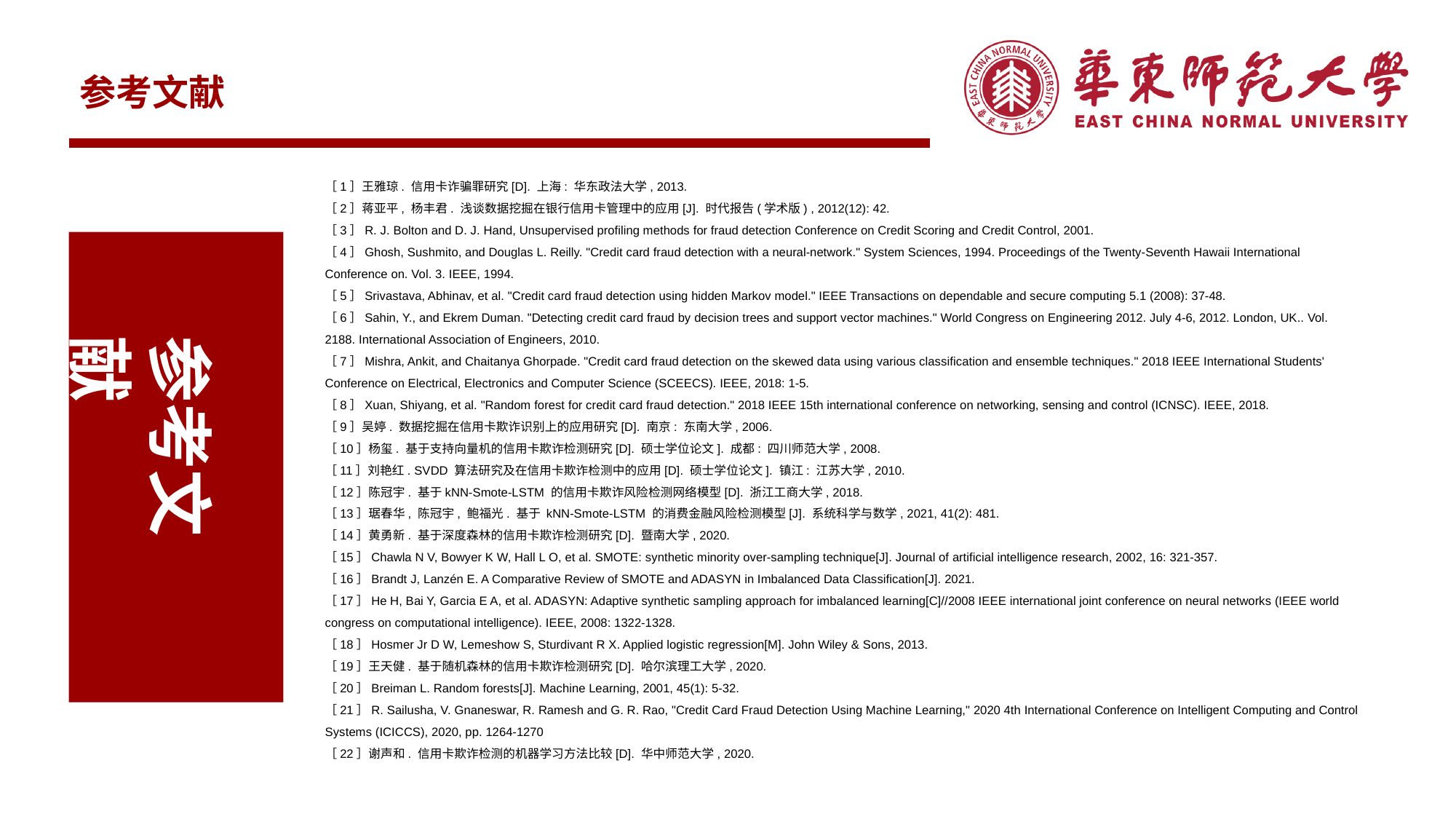

参考文献
［1］王雅琼. 信用卡诈骗罪研究[D]. 上海: 华东政法大学, 2013.
［2］蒋亚平, 杨丰君. 浅谈数据挖掘在银行信用卡管理中的应用[J]. 时代报告(学术版) , 2012(12): 42.
［3］R. J. Bolton and D. J. Hand, Unsupervised profiling methods for fraud detection Conference on Credit Scoring and Credit Control, 2001.
［4］Ghosh, Sushmito, and Douglas L. Reilly. "Credit card fraud detection with a neural-network." System Sciences, 1994. Proceedings of the Twenty-Seventh Hawaii International Conference on. Vol. 3. IEEE, 1994.
［5］Srivastava, Abhinav, et al. "Credit card fraud detection using hidden Markov model." IEEE Transactions on dependable and secure computing 5.1 (2008): 37-48.
［6］Sahin, Y., and Ekrem Duman. "Detecting credit card fraud by decision trees and support vector machines." World Congress on Engineering 2012. July 4-6, 2012. London, UK.. Vol. 2188. International Association of Engineers, 2010.
［7］Mishra, Ankit, and Chaitanya Ghorpade. "Credit card fraud detection on the skewed data using various classification and ensemble techniques." 2018 IEEE International Students' Conference on Electrical, Electronics and Computer Science (SCEECS). IEEE, 2018: 1-5.
［8］Xuan, Shiyang, et al. "Random forest for credit card fraud detection." 2018 IEEE 15th international conference on networking, sensing and control (ICNSC). IEEE, 2018.
［9］吴婷. 数据挖掘在信用卡欺诈识别上的应用研究[D]. 南京: 东南大学, 2006.
［10］杨玺. 基于支持向量机的信用卡欺诈检测研究[D]. 硕士学位论文]. 成都: 四川师范大学, 2008.
［11］刘艳红. SVDD 算法研究及在信用卡欺诈检测中的应用[D]. 硕士学位论文]. 镇江: 江苏大学, 2010.
［12］陈冠宇. 基于kNN-Smote-LSTM 的信用卡欺诈风险检测网络模型[D]. 浙江工商大学, 2018.
［13］琚春华, 陈冠宇, 鲍福光. 基于 kNN-Smote-LSTM 的消费金融风险检测模型[J]. 系统科学与数学, 2021, 41(2): 481.
［14］黄勇新. 基于深度森林的信用卡欺诈检测研究[D]. 暨南大学, 2020.
［15］Chawla N V, Bowyer K W, Hall L O, et al. SMOTE: synthetic minority over-sampling technique[J]. Journal of artificial intelligence research, 2002, 16: 321-357.
［16］Brandt J, Lanzén E. A Comparative Review of SMOTE and ADASYN in Imbalanced Data Classification[J]. 2021.
［17］He H, Bai Y, Garcia E A, et al. ADASYN: Adaptive synthetic sampling approach for imbalanced learning[C]//2008 IEEE international joint conference on neural networks (IEEE world congress on computational intelligence). IEEE, 2008: 1322-1328.
［18］Hosmer Jr D W, Lemeshow S, Sturdivant R X. Applied logistic regression[M]. John Wiley & Sons, 2013.
［19］王天健. 基于随机森林的信用卡欺诈检测研究[D]. 哈尔滨理工大学, 2020.
［20］Breiman L. Random forests[J]. Machine Learning, 2001, 45(1): 5-32.
［21］R. Sailusha, V. Gnaneswar, R. Ramesh and G. R. Rao, "Credit Card Fraud Detection Using Machine Learning," 2020 4th International Conference on Intelligent Computing and Control Systems (ICICCS), 2020, pp. 1264-1270
［22］谢声和. 信用卡欺诈检测的机器学习方法比较[D]. 华中师范大学, 2020.

参考文献
20